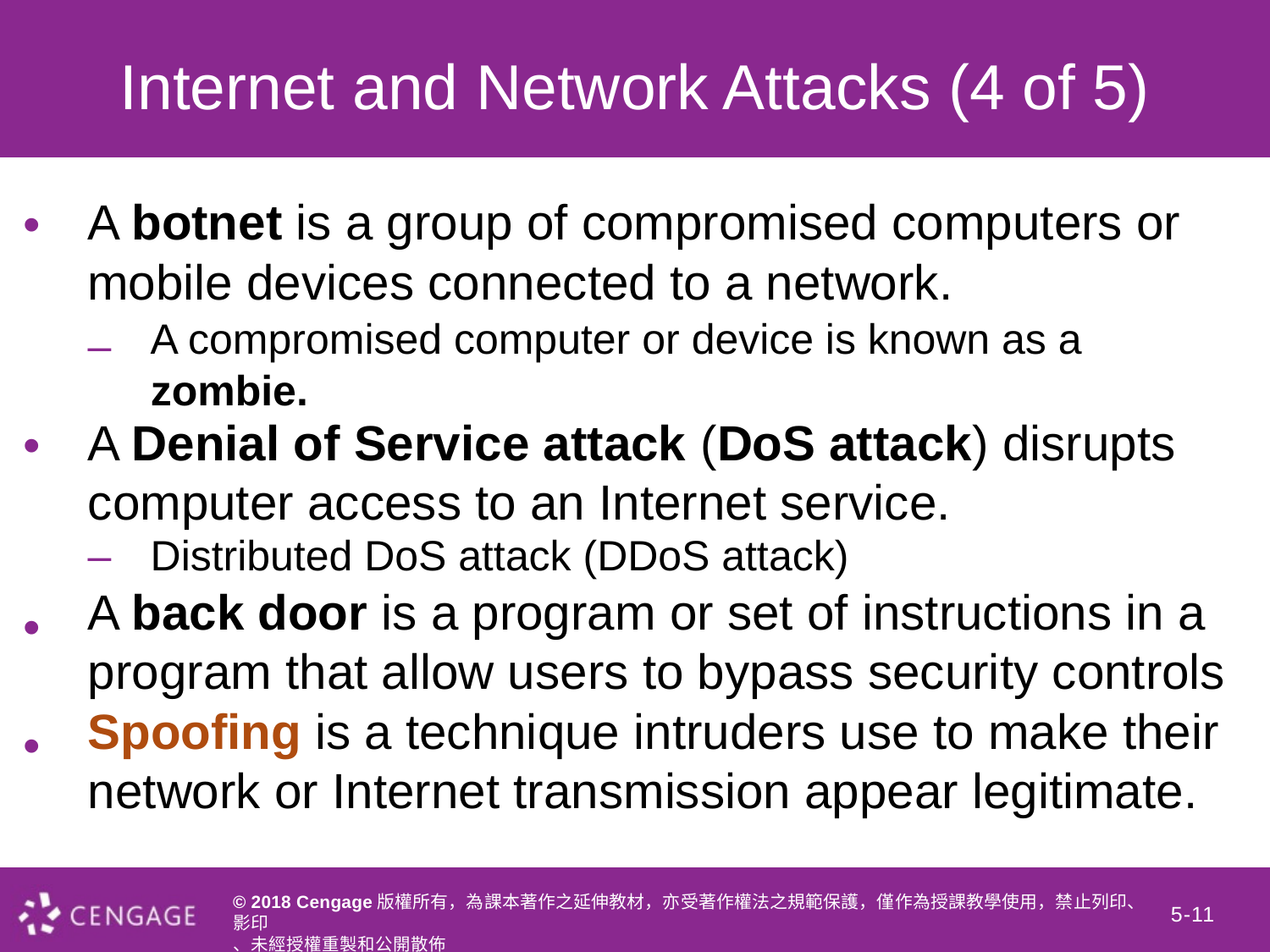

Internet and Network Attacks (4 of 5)
•
A botnet is a group of compromised computers or mobile devices connected to a network.
–
A compromised computer or device is known as a

zombie.
•
A Denial of Service attack (DoS attack) disrupts computer access to an Internet service.
–
Distributed DoS attack (DDoS attack)
• •
A back door is a program or set of instructions in a program that allow users to bypass security controls Spoofing is a technique intruders use to make their network or Internet transmission appear legitimate.

© 2018 Cengage版權所有，為課本著作之延伸教材，亦受著作權法之規範保護，僅作為授課教學使用，禁止列印、影印
、未經授權重製和公開散佈
5-11